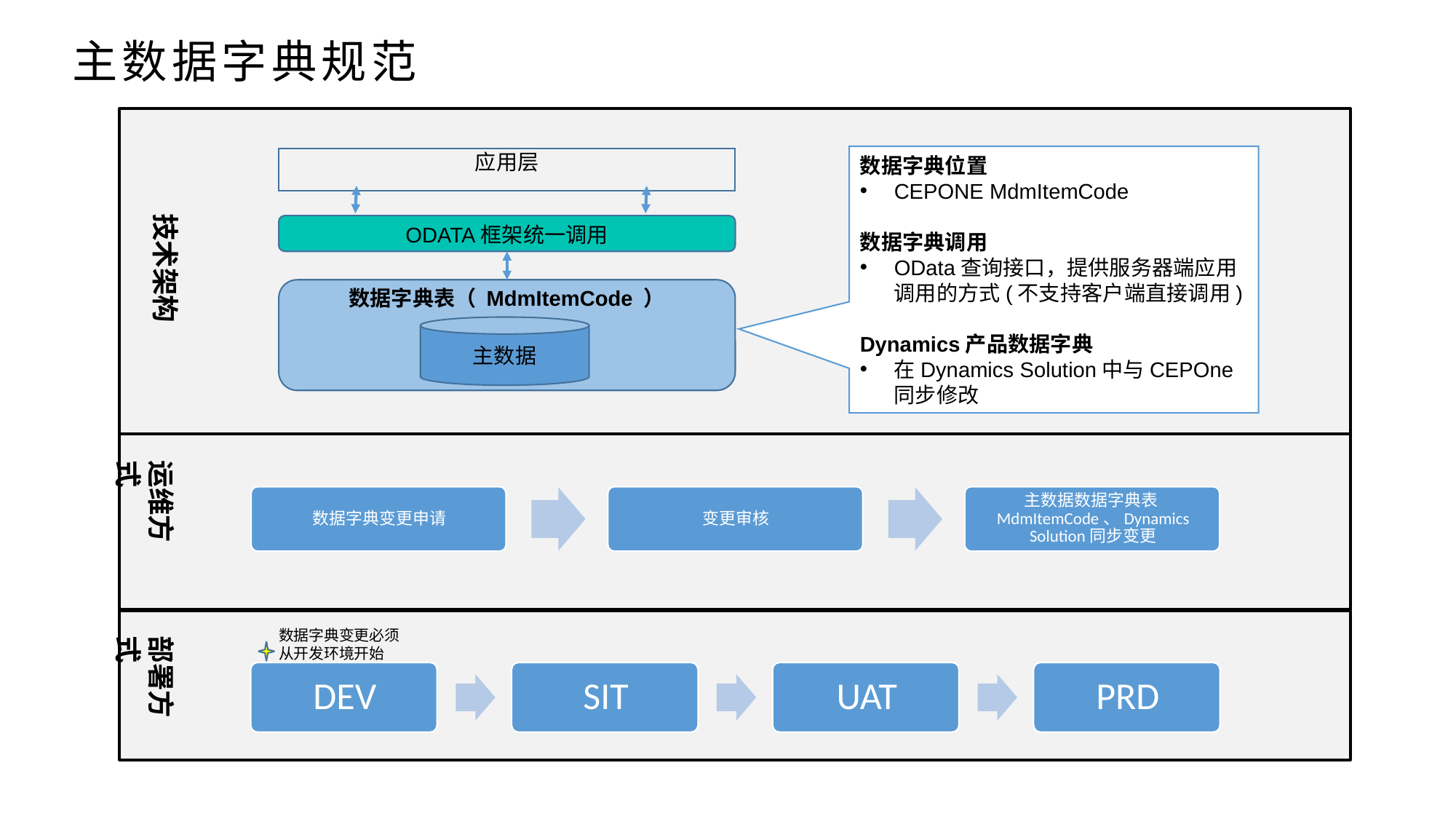

主数据字典规范

数据字典位置
CEPONE MdmItemCode

数据字典调用
OData查询接口，提供服务器端应用调用的方式(不支持客户端直接调用)

Dynamics产品数据字典
在Dynamics Solution中与CEPOne同步修改
应用层
技术架构
ODATA框架统一调用
数据字典表（ MdmItemCode ）
主数据

运维方式
数据字典变更申请

变更审核

主数据数据字典表MdmItemCode、Dynamics Solution同步变更

数据字典变更必须从开发环境开始
部署方式

DEV

SIT

UAT

PRD